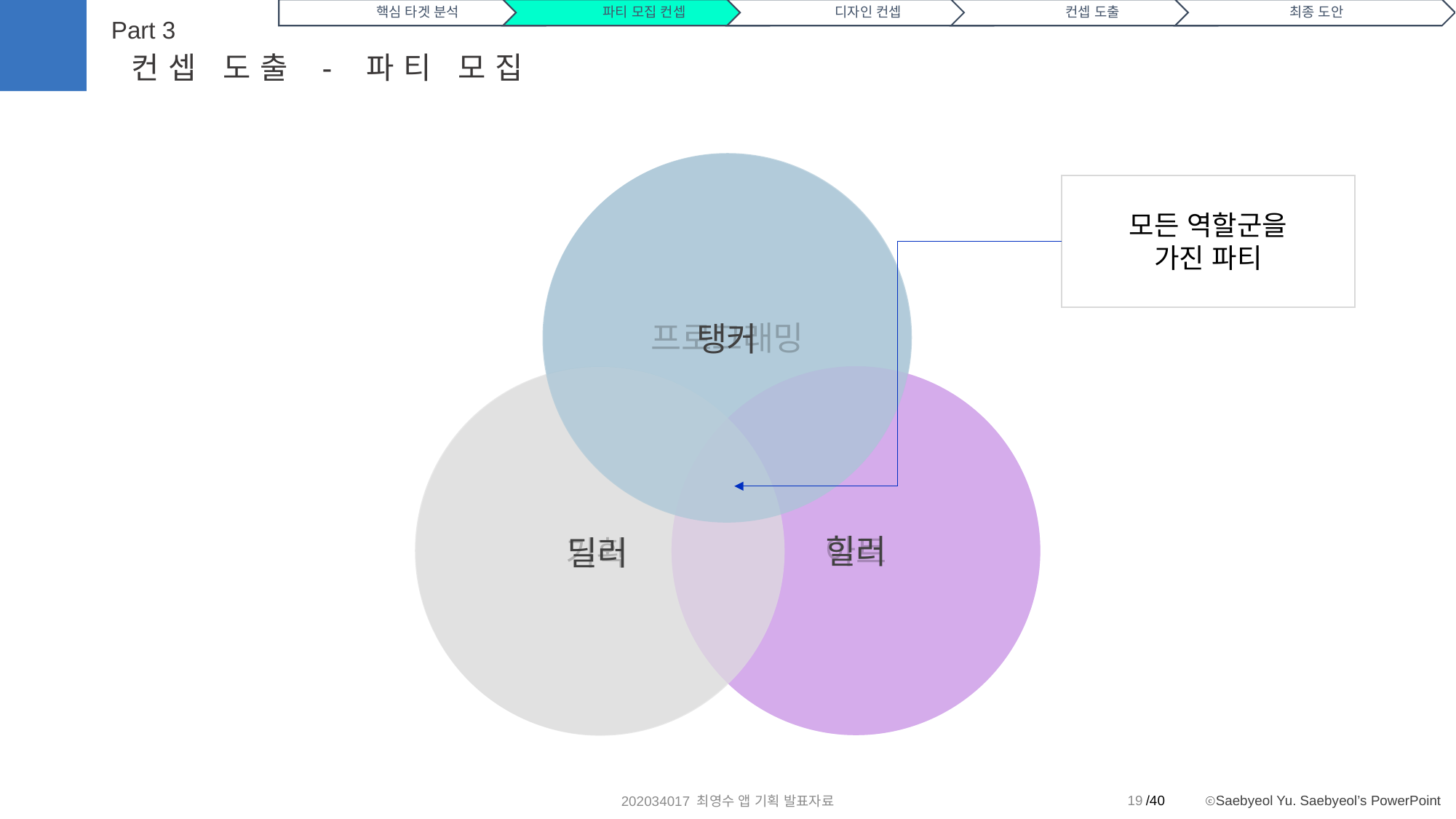

핵심 타겟 분석
파티 모집 컨셉
디자인 컨셉
컨셉 도출
최종 도안
Part 3
컨셉 도출 - 파티 모집

프로그래밍

탱커
모든 역할군을
가진 파티

기획

아트

힐러

딜러
19
202034017 최영수 앱 기획 발표자료